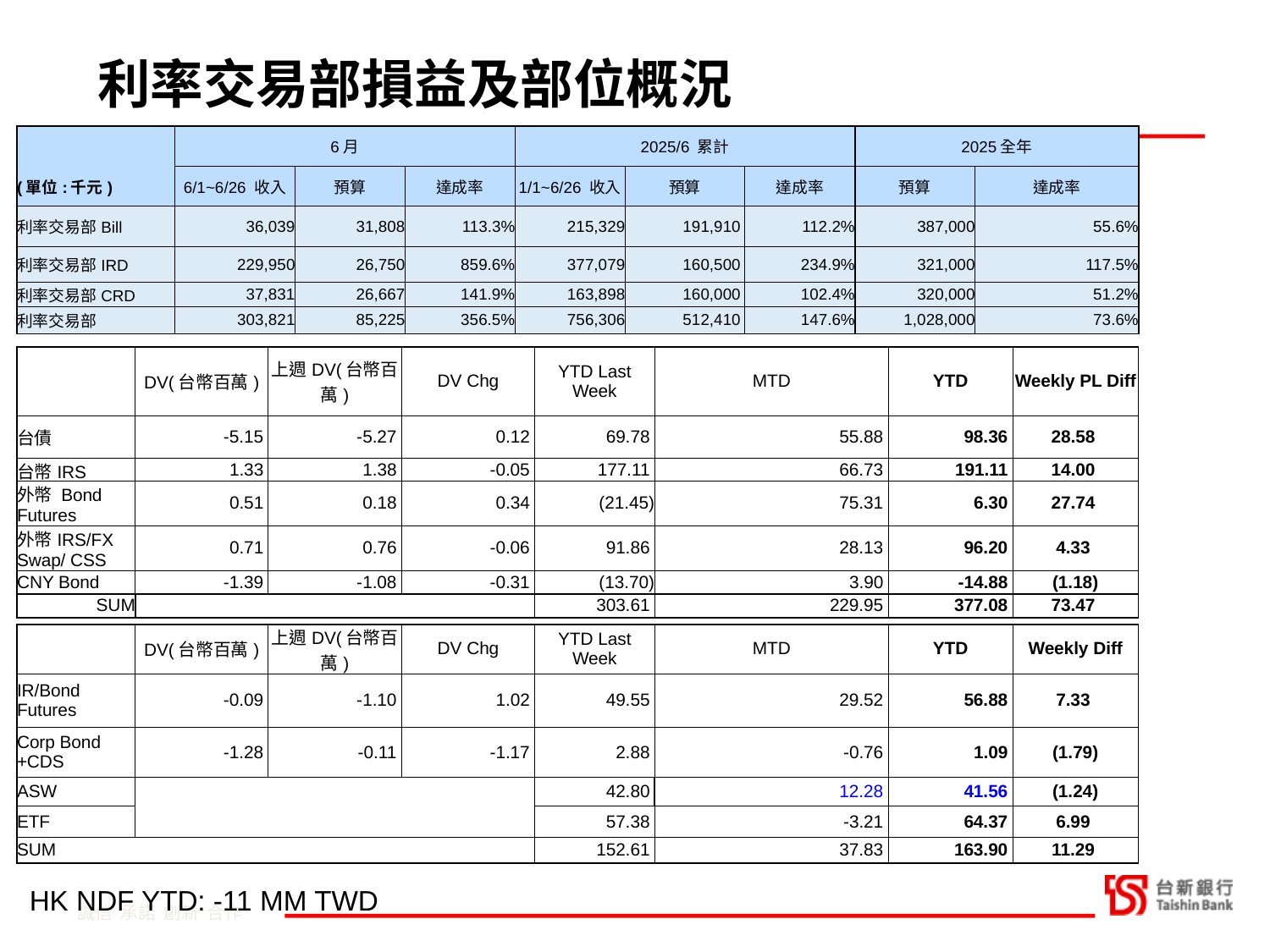

# 利率交易部損益及部位概況
|  | 6月 |  |  | 2025/6 累計 |  |  | 2025全年 |  |
| --- | --- | --- | --- | --- | --- | --- | --- | --- |
| (單位:千元) | 6/1~6/26 收入 | 預算 | 達成率 | 1/1~6/26 收入 | 預算 | 達成率 | 預算 | 達成率 |
| 利率交易部Bill | 36,039 | 31,808 | 113.3% | 215,329 | 191,910 | 112.2% | 387,000 | 55.6% |
| 利率交易部IRD | 229,950 | 26,750 | 859.6% | 377,079 | 160,500 | 234.9% | 321,000 | 117.5% |
| 利率交易部CRD | 37,831 | 26,667 | 141.9% | 163,898 | 160,000 | 102.4% | 320,000 | 51.2% |
| 利率交易部 | 303,821 | 85,225 | 356.5% | 756,306 | 512,410 | 147.6% | 1,028,000 | 73.6% |
|  | DV(台幣百萬) | 上週DV(台幣百萬) | DV Chg | YTD Last Week | MTD | YTD | Weekly PL Diff |
| --- | --- | --- | --- | --- | --- | --- | --- |
| 台債 | -5.15 | -5.27 | 0.12 | 69.78 | 55.88 | 98.36 | 28.58 |
| 台幣IRS | 1.33 | 1.38 | -0.05 | 177.11 | 66.73 | 191.11 | 14.00 |
| 外幣 Bond Futures | 0.51 | 0.18 | 0.34 | (21.45) | 75.31 | 6.30 | 27.74 |
| 外幣IRS/FX Swap/ CSS | 0.71 | 0.76 | -0.06 | 91.86 | 28.13 | 96.20 | 4.33 |
| CNY Bond | -1.39 | -1.08 | -0.31 | (13.70) | 3.90 | -14.88 | (1.18) |
| SUM |  |  |  | 303.61 | 229.95 | 377.08 | 73.47 |
|  | DV(台幣百萬) | 上週DV(台幣百萬) | DV Chg | YTD Last Week | MTD | YTD | Weekly Diff |
| --- | --- | --- | --- | --- | --- | --- | --- |
| IR/Bond Futures | -0.09 | -1.10 | 1.02 | 49.55 | 29.52 | 56.88 | 7.33 |
| Corp Bond +CDS | -1.28 | -0.11 | -1.17 | 2.88 | -0.76 | 1.09 | (1.79) |
| ASW |  |  |  | 42.80 | 12.28 | 41.56 | (1.24) |
| ETF |  |  |  | 57.38 | -3.21 | 64.37 | 6.99 |
| SUM |  |  |  | 152.61 | 37.83 | 163.90 | 11.29 |
HK NDF YTD: -11 MM TWD